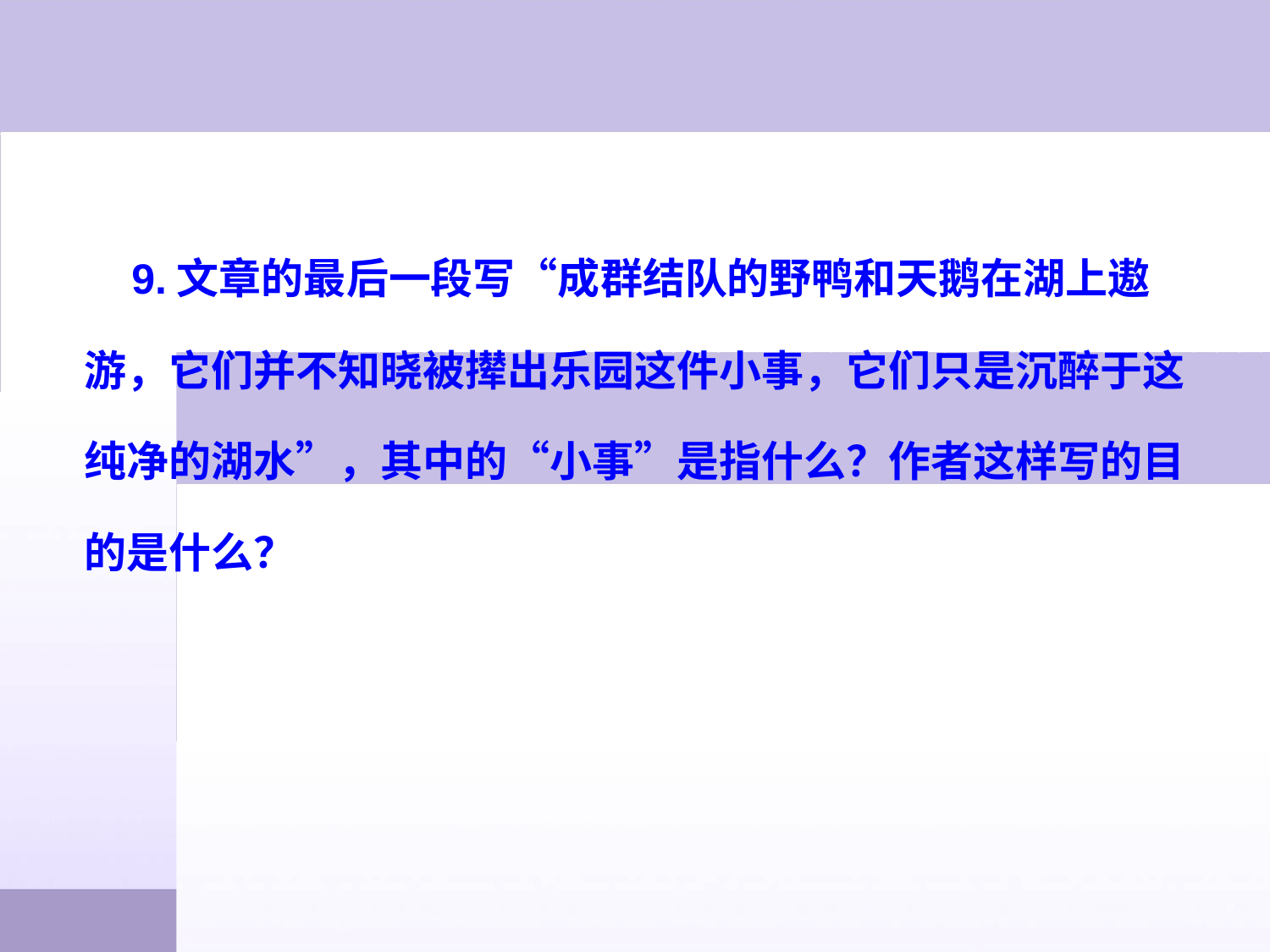

9.文章的最后一段写“成群结队的野鸭和天鹅在湖上遨游，它们并不知晓被撵出乐园这件小事，它们只是沉醉于这纯净的湖水”，其中的“小事”是指什么？作者这样写的目的是什么？